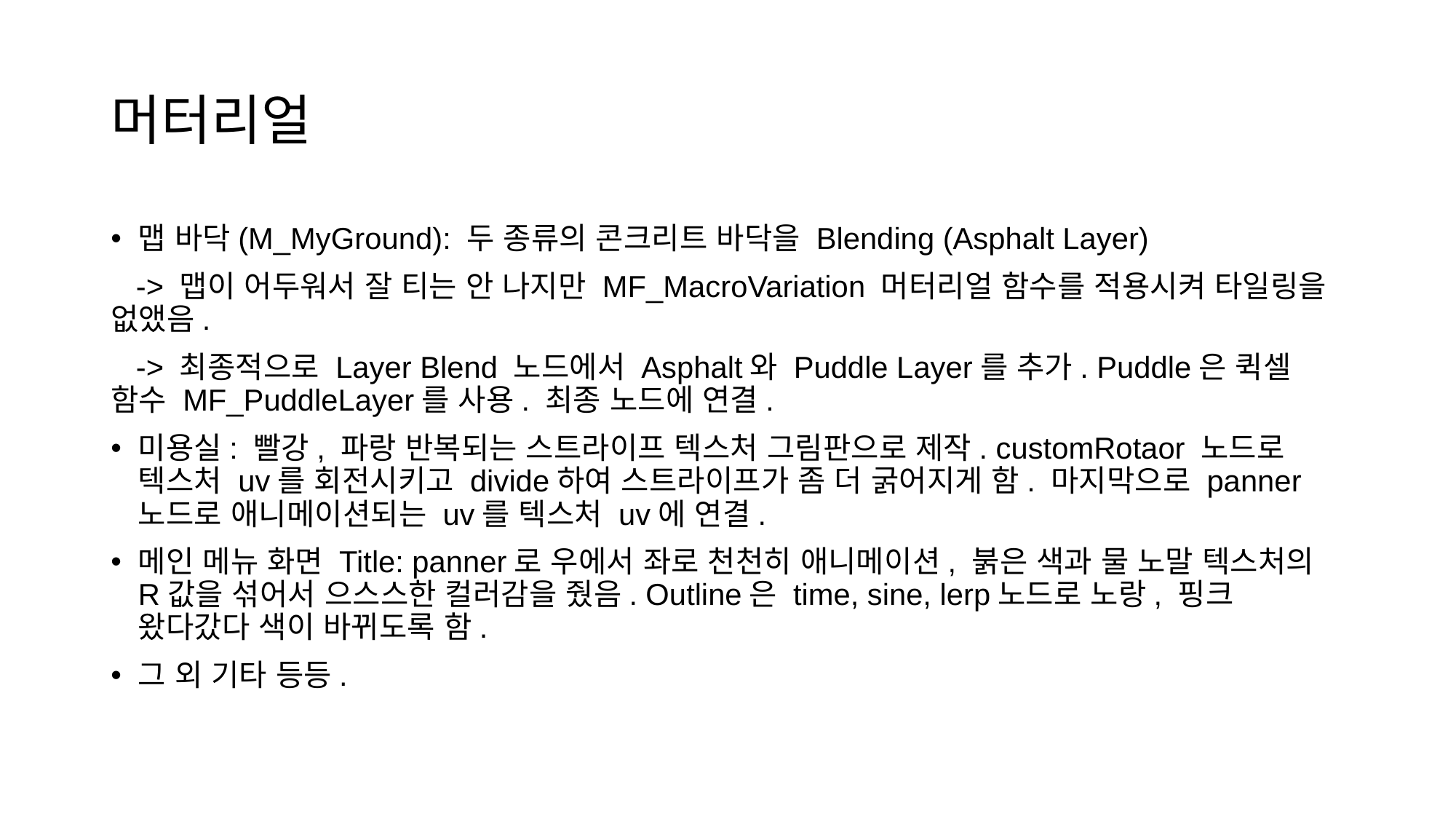

# 머터리얼
맵 바닥(M_MyGround): 두 종류의 콘크리트 바닥을 Blending (Asphalt Layer)
   -> 맵이 어두워서 잘 티는 안 나지만 MF_MacroVariation 머터리얼 함수를 적용시켜 타일링을 없앴음.
   -> 최종적으로 Layer Blend 노드에서 Asphalt와 Puddle Layer를 추가. Puddle은 퀵셀 함수 MF_PuddleLayer를 사용. 최종 노드에 연결.
미용실: 빨강, 파랑 반복되는 스트라이프 텍스처 그림판으로 제작. customRotaor 노드로 텍스처 uv를 회전시키고 divide하여 스트라이프가 좀 더 굵어지게 함. 마지막으로 panner노드로 애니메이션되는 uv를 텍스처 uv에 연결.
메인 메뉴 화면 Title: panner로 우에서 좌로 천천히 애니메이션, 붉은 색과 물 노말 텍스처의 R값을 섞어서 으스스한 컬러감을 줬음. Outline은 time, sine, lerp노드로 노랑, 핑크 왔다갔다 색이 바뀌도록 함.
그 외 기타 등등.